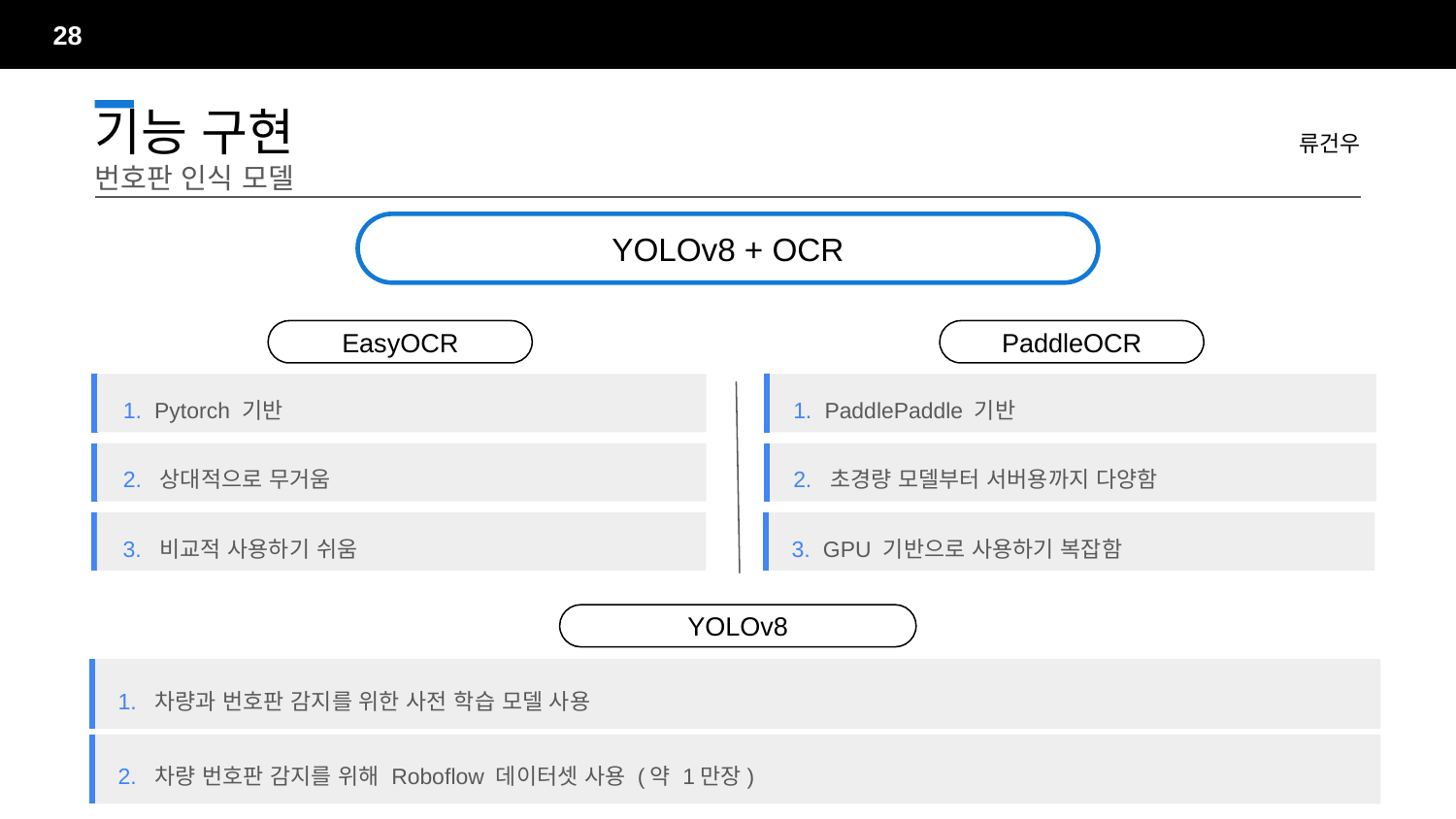

28

류건우
기능 구현		번호판 인식 모델
YOLOv8 + OCR
PaddleOCR
EasyOCR
1.  Pytorch 기반
1.  PaddlePaddle 기반
2.  상대적으로 무거움
2.  초경량 모델부터 서버용까지 다양함
3.  비교적 사용하기 쉬움
3.  GPU 기반으로 사용하기 복잡함
YOLOv8
1.  차량과 번호판 감지를 위한 사전 학습 모델 사용
2.  차량 번호판 감지를 위해 Roboflow 데이터셋 사용 (약 1만장)